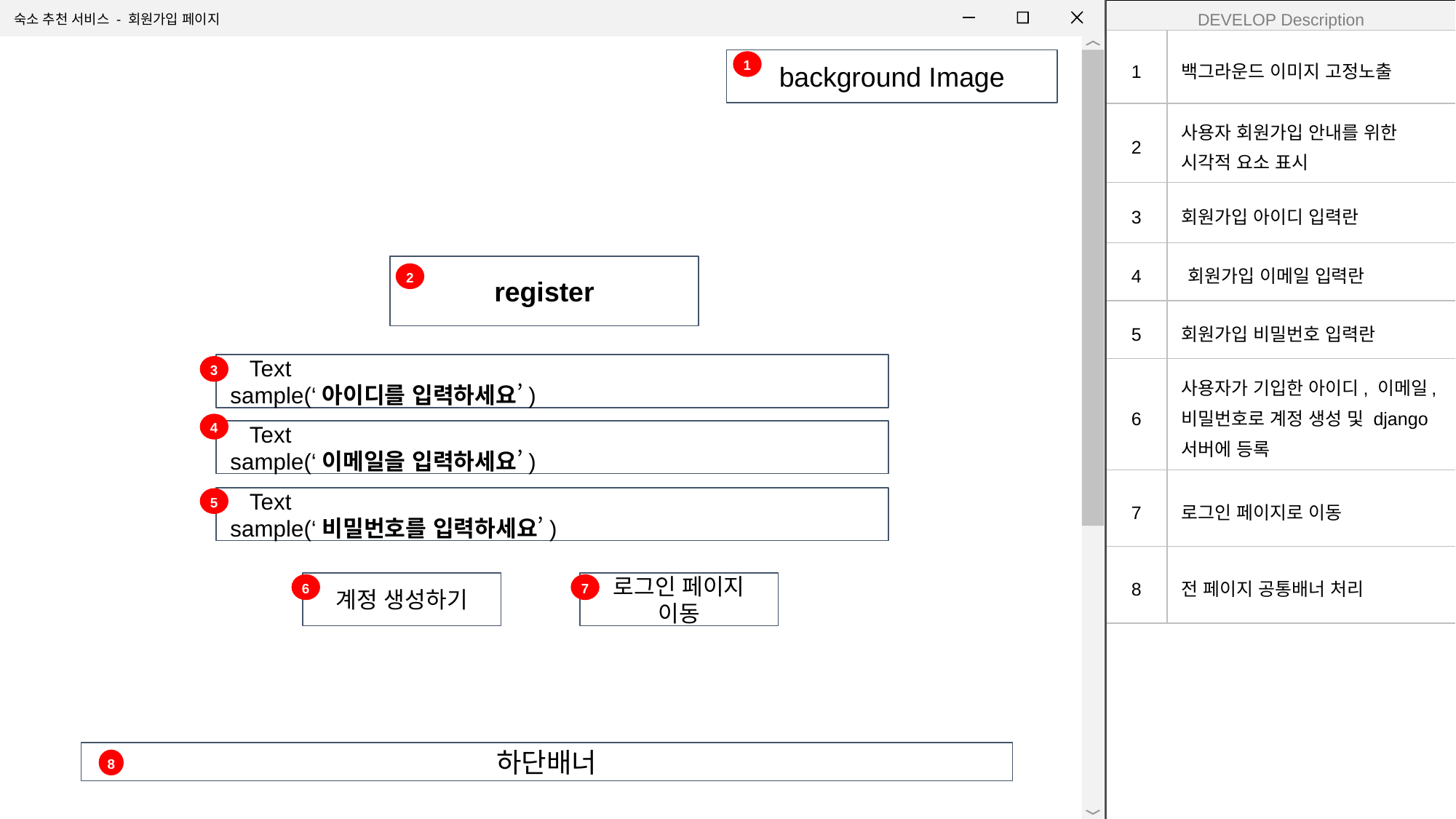

| DEVELOP Description |  |
| --- | --- |
| 1 | 백그라운드 이미지 고정노출 |
| 2 | 사용자 회원가입 안내를 위한 시각적 요소 표시 |
| 3 | 회원가입 아이디 입력란 |
| 4 | 회원가입 이메일 입력란 |
| 5 | 회원가입 비밀번호 입력란 |
| 6 | 사용자가 기입한 아이디, 이메일, 비밀번호로 계정 생성 및 django서버에 등록 |
| 7 | 로그인 페이지로 이동 |
| 8 | 전 페이지 공통배너 처리 |
숙소 추천 서비스 - 회원가입 페이지

background Image
1

register
2

   Text
sample(‘아이디를 입력하세요’)
3

4

   Text
sample(‘이메일을 입력하세요’)
5

   Text
sample(‘비밀번호를 입력하세요’)
6

7

계정 생성하기
로그인 페이지 이동
하단배너
8